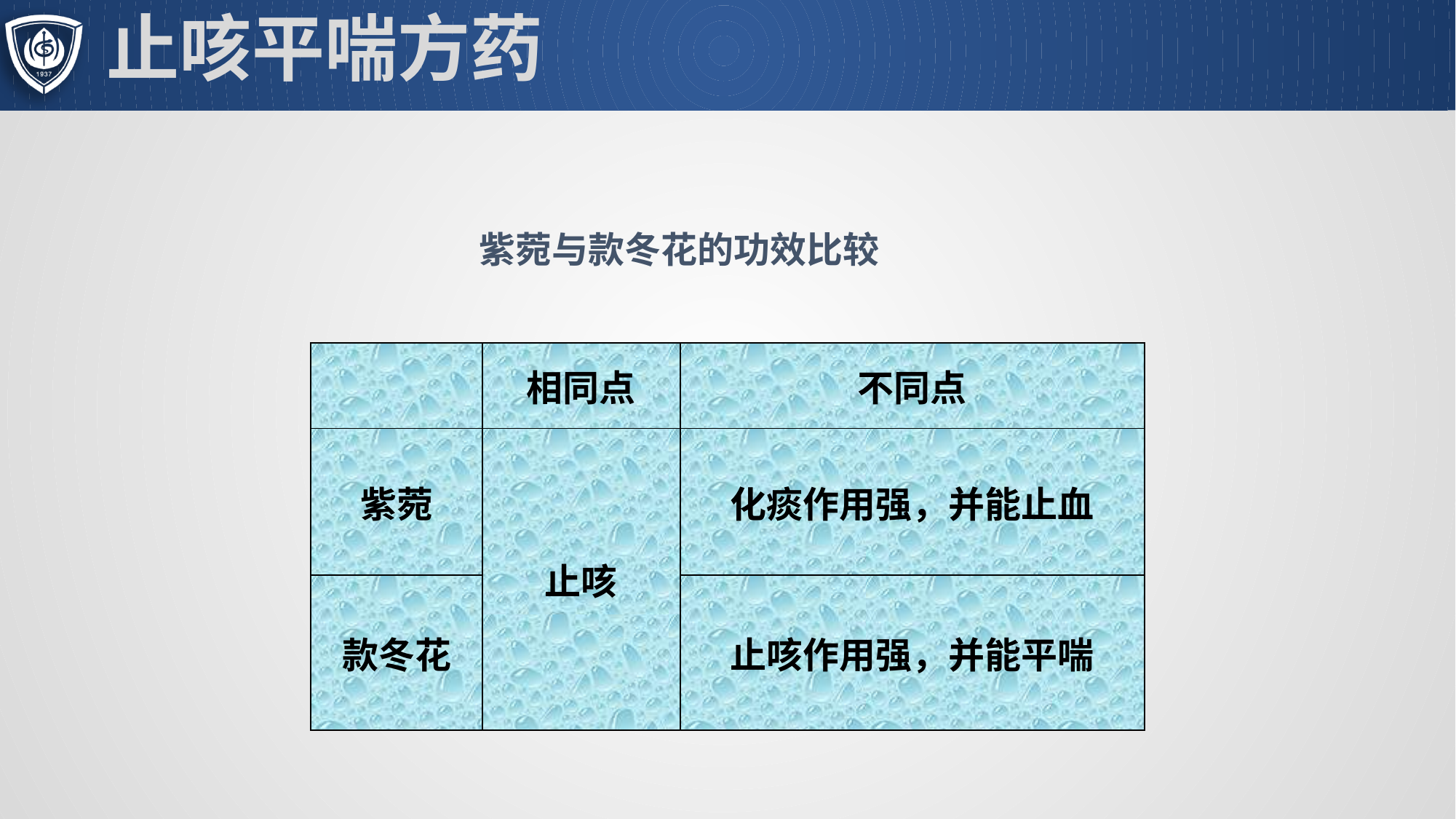

# 止咳平喘方药
紫菀与款冬花的功效比较
|  | 相同点 | 不同点 |
| --- | --- | --- |
| 紫菀 | 止咳 | 化痰作用强，并能止血 |
| 款冬花 |  | 止咳作用强，并能平喘 |